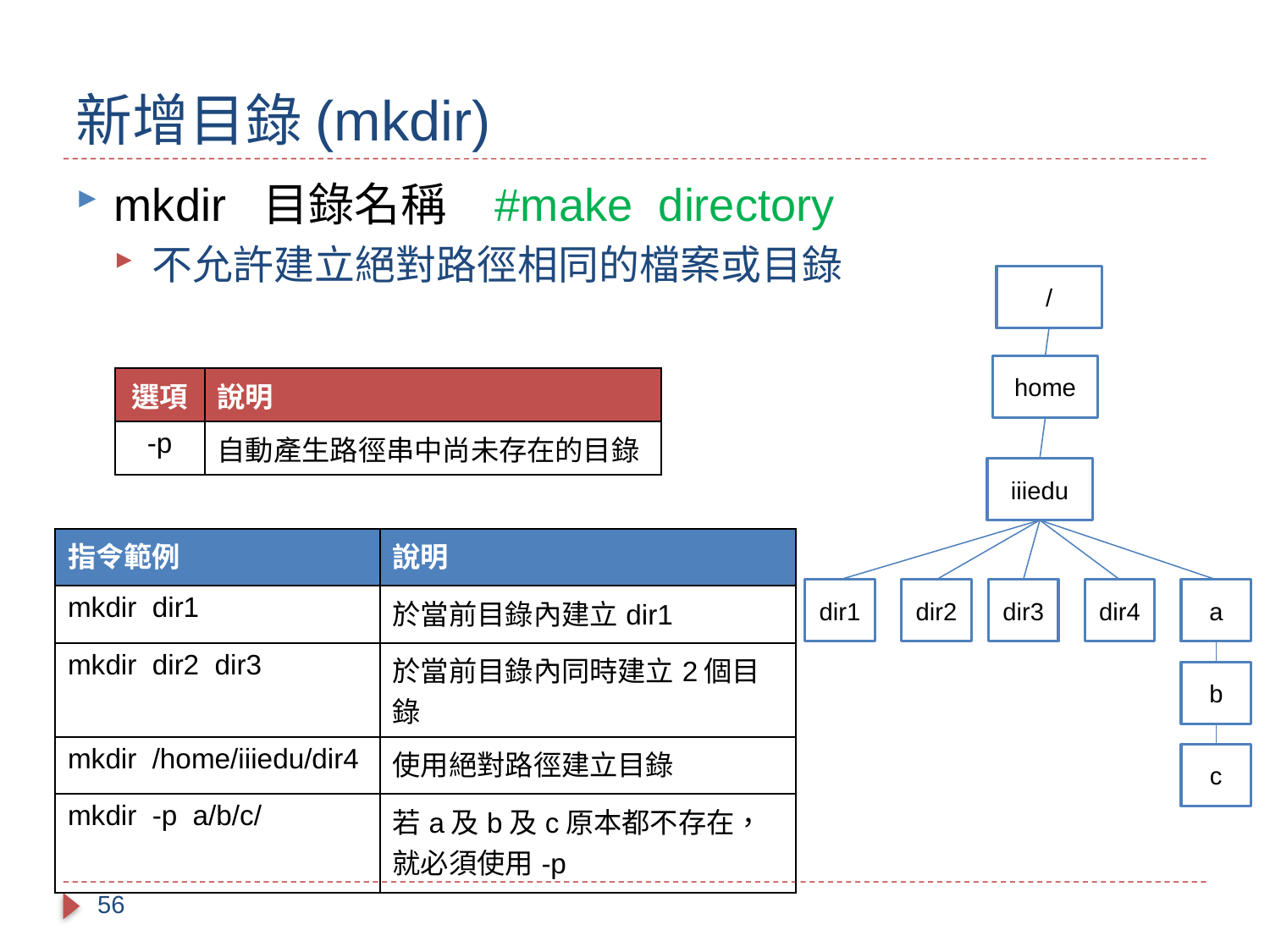

# 新增目錄(mkdir)
mkdir  目錄名稱	#make  directory
不允許建立絕對路徑相同的檔案或目錄

/
home
iiiedu
dir1
dir2
dir3
dir4
a
b
c
| 選項 | 說明 |
| --- | --- |
| -p | 自動產生路徑串中尚未存在的目錄 |
| 指令範例 | 說明 |
| --- | --- |
| mkdir dir1 | 於當前目錄內建立dir1 |
| mkdir dir2 dir3 | 於當前目錄內同時建立2個目錄 |
| mkdir /home/iiiedu/dir4 | 使用絕對路徑建立目錄 |
| mkdir -p a/b/c/ | 若a及b及c原本都不存在， 就必須使用-p |
56